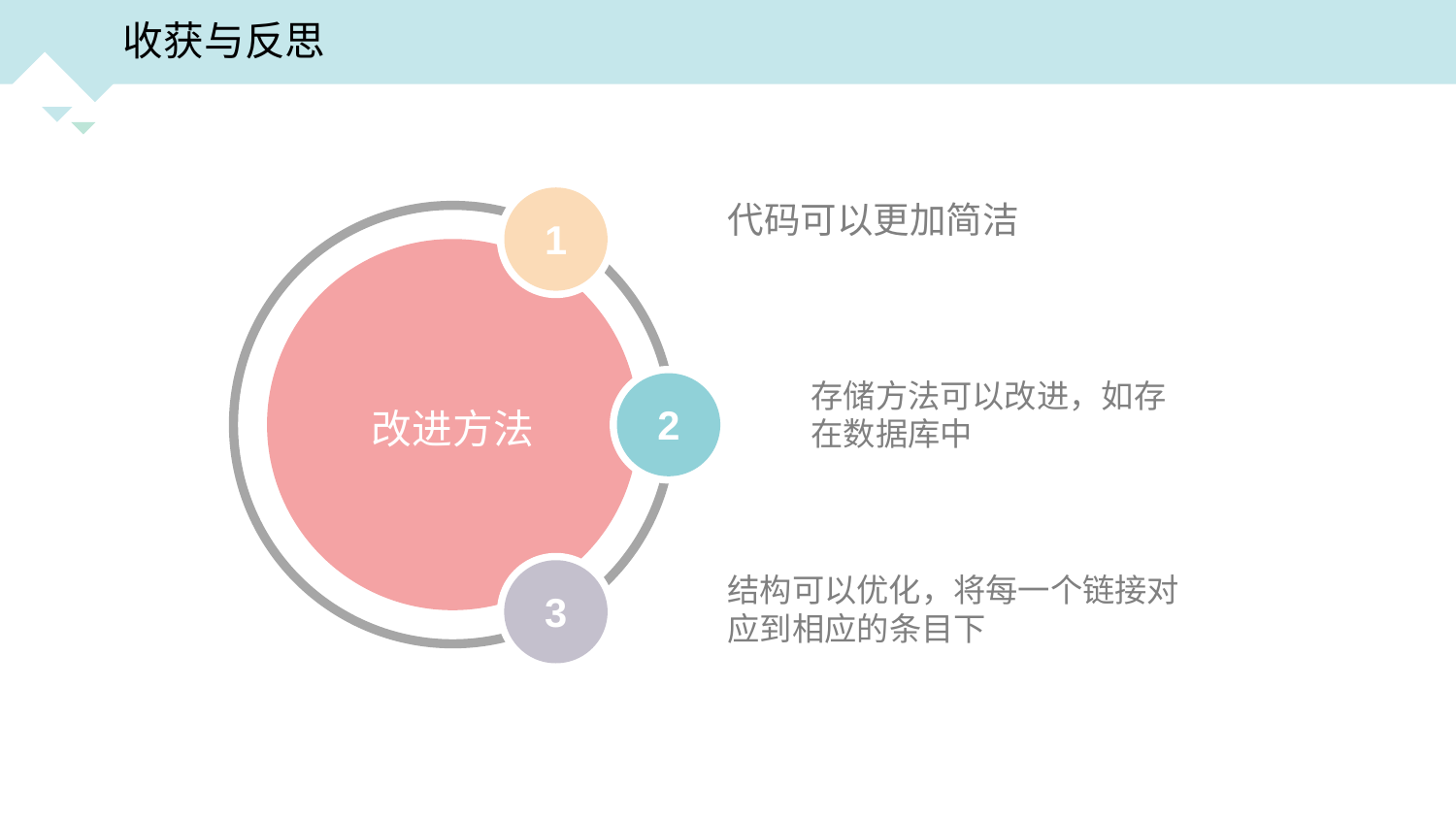

收获与反思

1
代码可以更加简洁

改进方法

2
存储方法可以改进，如存在数据库中

3
结构可以优化，将每一个链接对应到相应的条目下